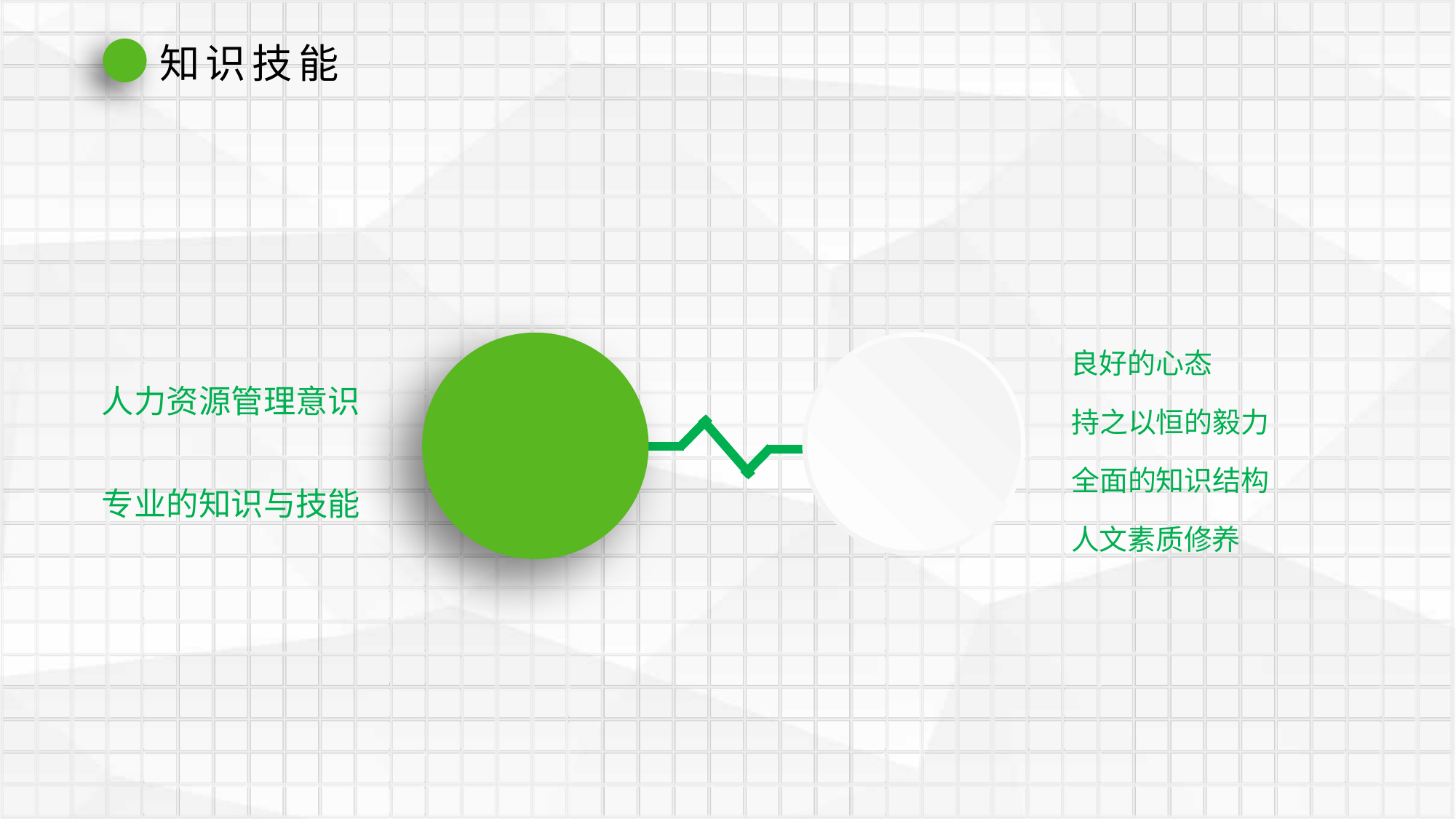

知识技能

良好的心态
人力资源管理意识
持之以恒的毅力
全面的知识结构
专业的知识与技能
人文素质修养
延时符